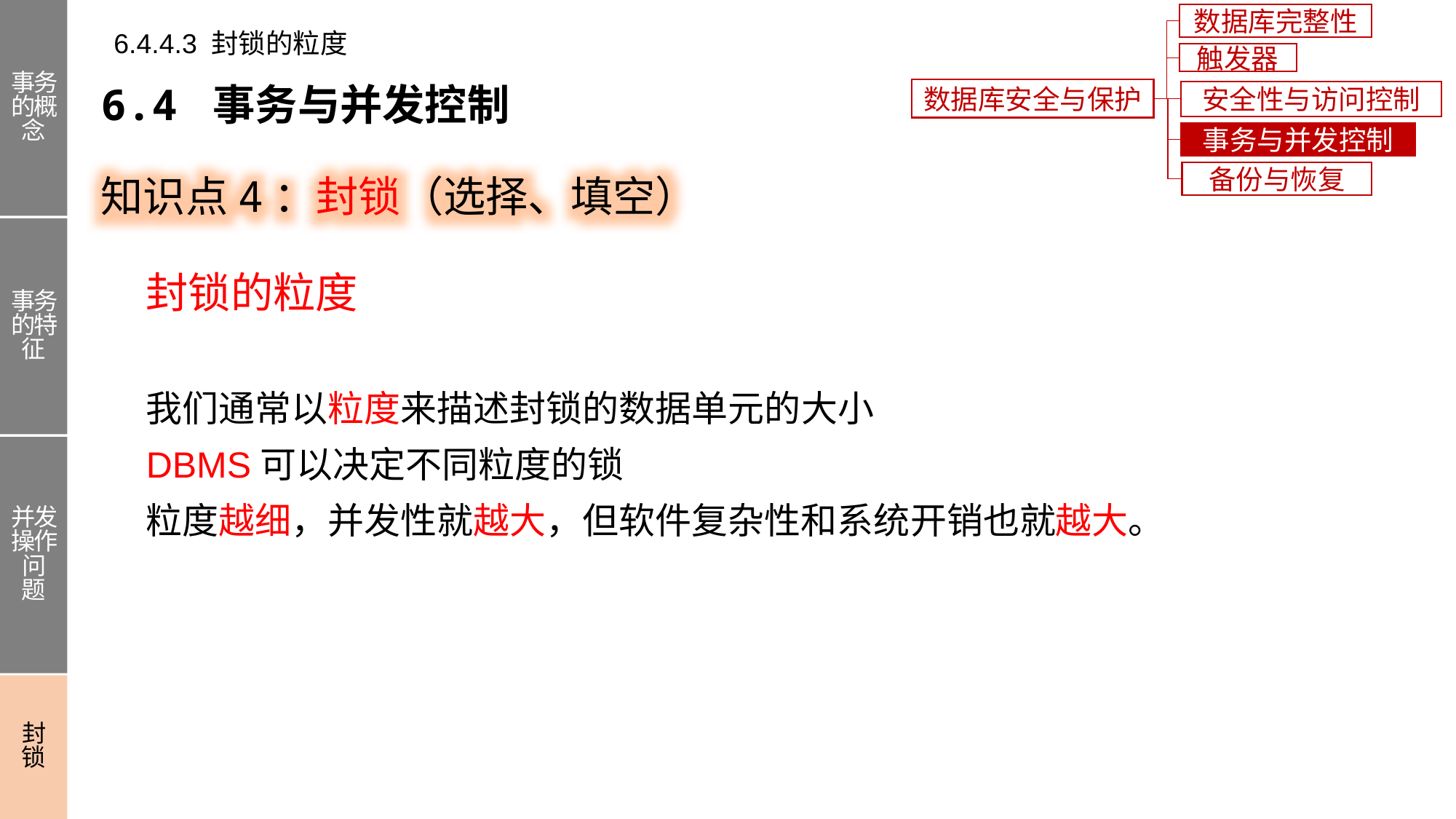

事务的概念
事务的特征
并发操作问题
封锁
数据库完整性
6.4.4.3 封锁的粒度
触发器
6.4 事务与并发控制
数据库安全与保护
安全性与访问控制
事务与并发控制
知识点4：封锁（选择、填空）
备份与恢复
封锁的粒度

我们通常以粒度来描述封锁的数据单元的大小
DBMS可以决定不同粒度的锁
粒度越细，并发性就越大，但软件复杂性和系统开销也就越大。